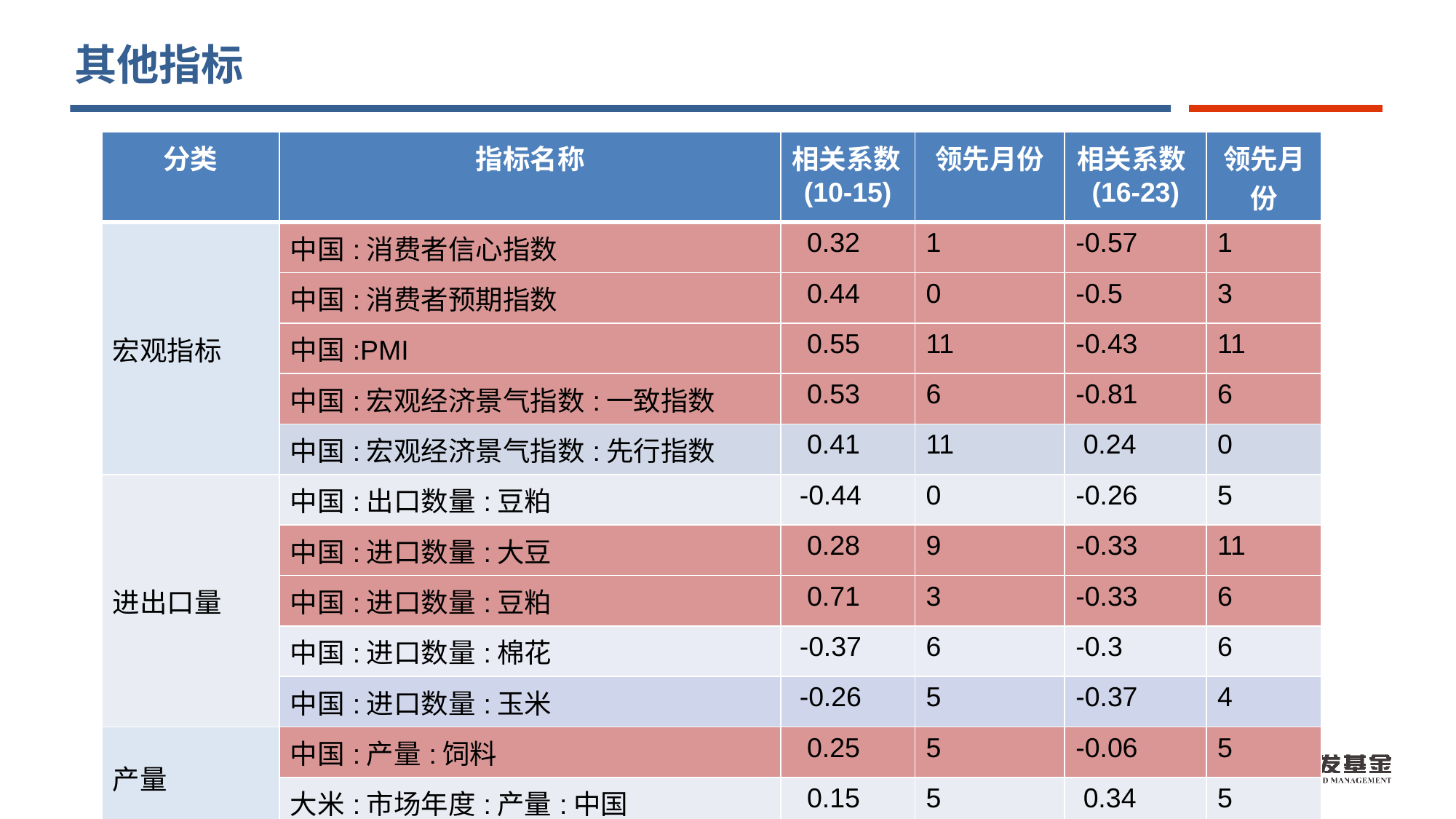

# 其他指标
| 分类 | 指标名称 | 相关系数(10-15) | 领先月份 | 相关系数(16-23) | 领先月份 |
| --- | --- | --- | --- | --- | --- |
| 宏观指标 | 中国:消费者信心指数 | 0.32 | 1 | -0.57 | 1 |
|  | 中国:消费者预期指数 | 0.44 | 0 | -0.5 | 3 |
|  | 中国:PMI | 0.55 | 11 | -0.43 | 11 |
|  | 中国:宏观经济景气指数:一致指数 | 0.53 | 6 | -0.81 | 6 |
|  | 中国:宏观经济景气指数:先行指数 | 0.41 | 11 | 0.24 | 0 |
| 进出口量 | 中国:出口数量:豆粕 | -0.44 | 0 | -0.26 | 5 |
|  | 中国:进口数量:大豆 | 0.28 | 9 | -0.33 | 11 |
|  | 中国:进口数量:豆粕 | 0.71 | 3 | -0.33 | 6 |
|  | 中国:进口数量:棉花 | -0.37 | 6 | -0.3 | 6 |
|  | 中国:进口数量:玉米 | -0.26 | 5 | -0.37 | 4 |
| 产量 | 中国:产量:饲料 | 0.25 | 5 | -0.06 | 5 |
|  | 大米:市场年度:产量:中国 | 0.15 | 5 | 0.34 | 5 |